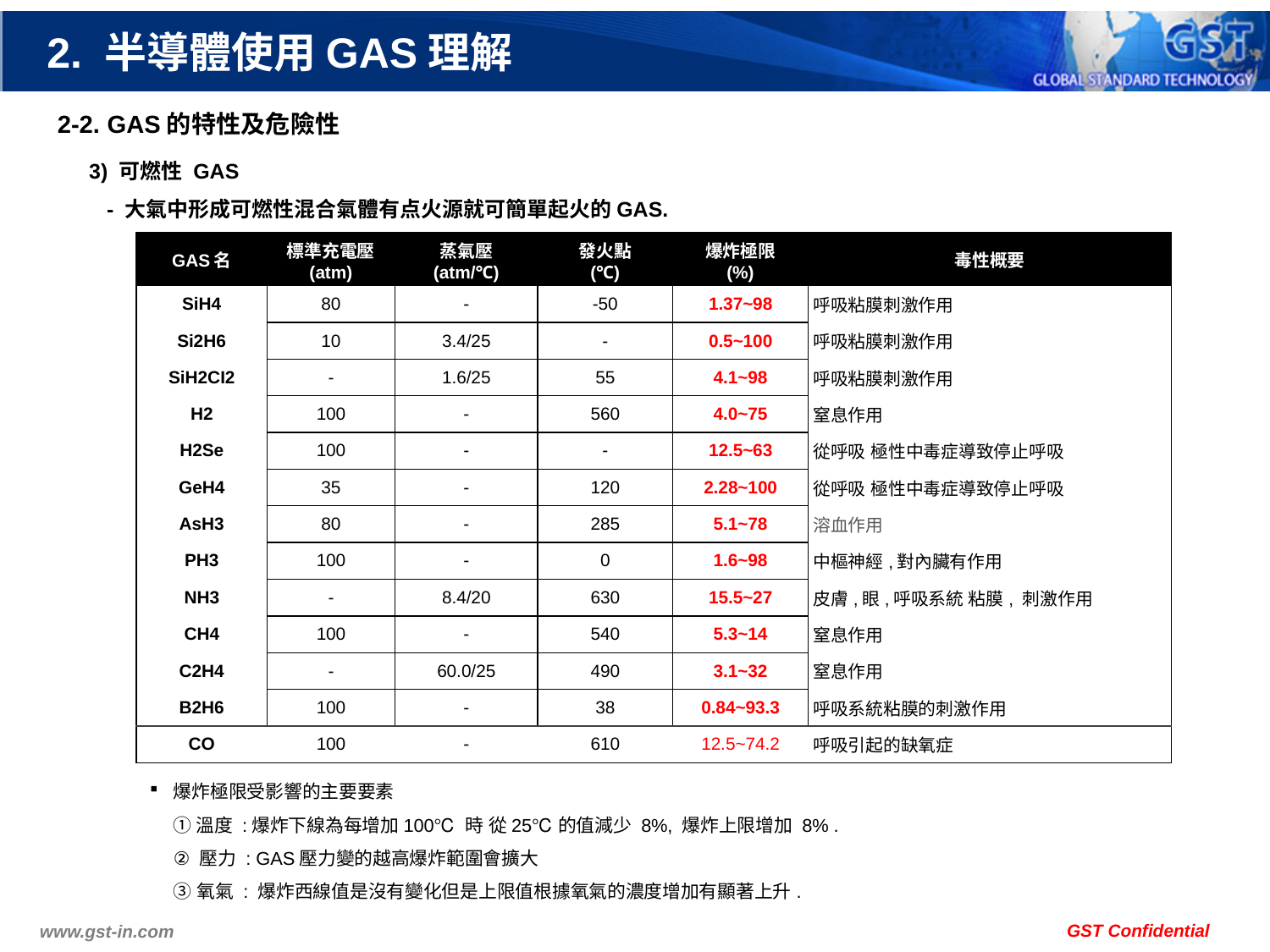

# 2. 半導體使用GAS理解
2-2. GAS的特性及危險性
3) 可燃性 GAS
   - 大氣中形成可燃性混合氣體有点火源就可簡單起火的GAS.
| GAS名 | 標準充電壓 (atm) | 蒸氣壓 (atm/℃) | 發火點 (℃) | 爆炸極限 (%) | 毒性概要 |
| --- | --- | --- | --- | --- | --- |
| SiH4 | 80 | - | -50 | 1.37~98 | 呼吸粘膜刺激作用 |
| Si2H6 | 10 | 3.4/25 | - | 0.5~100 | 呼吸粘膜刺激作用 |
| SiH2CI2 | - | 1.6/25 | 55 | 4.1~98 | 呼吸粘膜刺激作用 |
| H2 | 100 | - | 560 | 4.0~75 | 窒息作用 |
| H2Se | 100 | - | - | 12.5~63 | 從呼吸 極性中毒症導致停止呼吸 |
| GeH4 | 35 | - | 120 | 2.28~100 | 從呼吸 極性中毒症導致停止呼吸 |
| AsH3 | 80 | - | 285 | 5.1~78 | 溶血作用 |
| PH3 | 100 | - | 0 | 1.6~98 | 中樞神經,對內臟有作用 |
| NH3 | - | 8.4/20 | 630 | 15.5~27 | 皮膚,眼,呼吸系統 粘膜, 刺激作用 |
| CH4 | 100 | - | 540 | 5.3~14 | 窒息作用 |
| C2H4 | - | 60.0/25 | 490 | 3.1~32 | 窒息作用 |
| B2H6 | 100 | - | 38 | 0.84~93.3 | 呼吸系統粘膜的刺激作用 |
| CO | 100 | - | 610 | 12.5~74.2 | 呼吸引起的缺氧症 |
爆炸極限受影響的主要要素
① 溫度 :爆炸下線為每增加100℃ 時 從25℃的值減少 8%, 爆炸上限增加 8% .
② 壓力 : GAS壓力變的越高爆炸範圍會擴大
③ 氧氣 : 爆炸西線值是沒有變化但是上限值根據氧氣的濃度增加有顯著上升.